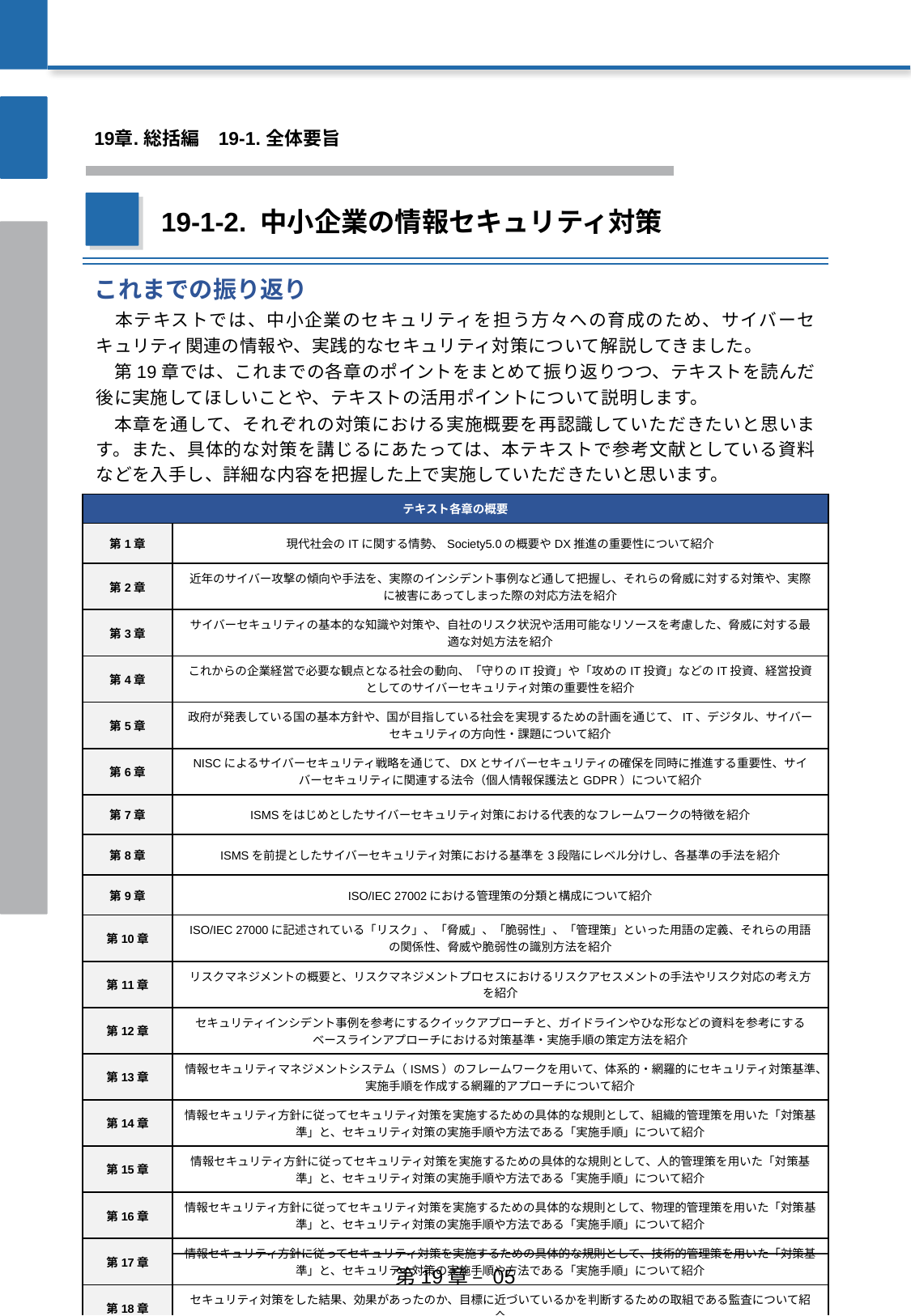

19章. 総括編
　19-1. 全体要旨
19-1-2. 中小企業の情報セキュリティ対策
これまでの振り返り
　本テキストでは、中小企業のセキュリティを担う方々への育成のため、サイバーセキュリティ関連の情報や、実践的なセキュリティ対策について解説してきました。
　第19章では、これまでの各章のポイントをまとめて振り返りつつ、テキストを読んだ後に実施してほしいことや、テキストの活用ポイントについて説明します。
　本章を通して、それぞれの対策における実施概要を再認識していただきたいと思います。また、具体的な対策を講じるにあたっては、本テキストで参考文献としている資料などを入手し、詳細な内容を把握した上で実施していただきたいと思います。
テキスト各章の概要　表
左記に変更
概要説明文変更

★リンク削除
SECURITY ACTION
サプライチェーン
CPSF

★リンク残し
ISMS
サイバー攻撃
脆弱性
フレームワーク
リスクアセスメント

★リンク新規(黄色マーカー）
Society 5.0
サイバーセキュリティ戦略
セキュリティインシデント

| テキスト各章の概要 |  |
| --- | --- |
| 第1章 | 現代社会のITに関する情勢、Society5.0の概要やDX推進の重要性について紹介 |
| 第2章 | 近年のサイバー攻撃の傾向や手法を、実際のインシデント事例など通して把握し、それらの脅威に対する対策や、実際に被害にあってしまった際の対応方法を紹介 |
| 第3章 | サイバーセキュリティの基本的な知識や対策や、自社のリスク状況や活用可能なリソースを考慮した、脅威に対する最適な対処方法を紹介 |
| 第4章 | これからの企業経営で必要な観点となる社会の動向、「守りのIT投資」や「攻めのIT投資」などのIT投資、経営投資としてのサイバーセキュリティ対策の重要性を紹介 |
| 第5章 | 政府が発表している国の基本方針や、国が目指している社会を実現するための計画を通じて、IT、デジタル、サイバーセキュリティの方向性・課題について紹介 |
| 第6章 | NISCによるサイバーセキュリティ戦略を通じて、DXとサイバーセキュリティの確保を同時に推進する重要性、サイバーセキュリティに関連する法令（個人情報保護法とGDPR）について紹介 |
| 第7章 | ISMSをはじめとしたサイバーセキュリティ対策における代表的なフレームワークの特徴を紹介 |
| 第8章 | ISMSを前提としたサイバーセキュリティ対策における基準を3段階にレベル分けし、各基準の手法を紹介 |
| 第9章 | ISO/IEC 27002における管理策の分類と構成について紹介 |
| 第10章 | ISO/IEC 27000に記述されている「リスク」、「脅威」、「脆弱性」、「管理策」といった用語の定義、それらの用語の関係性、脅威や脆弱性の識別方法を紹介 |
| 第11章 | リスクマネジメントの概要と、リスクマネジメントプロセスにおけるリスクアセスメントの手法やリスク対応の考え方を紹介 |
| 第12章 | セキュリティインシデント事例を参考にするクイックアプローチと、ガイドラインやひな形などの資料を参考にするベースラインアプローチにおける対策基準・実施手順の策定方法を紹介 |
| 第13章 | 情報セキュリティマネジメントシステム（ISMS）のフレームワークを用いて、体系的・網羅的にセキュリティ対策基準、実施手順を作成する網羅的アプローチについて紹介 |
| 第14章 | 情報セキュリティ方針に従ってセキュリティ対策を実施するための具体的な規則として、組織的管理策を用いた「対策基準」と、セキュリティ対策の実施手順や方法である「実施手順」について紹介 |
| 第15章 | 情報セキュリティ方針に従ってセキュリティ対策を実施するための具体的な規則として、人的管理策を用いた「対策基準」と、セキュリティ対策の実施手順や方法である「実施手順」について紹介 |
| 第16章 | 情報セキュリティ方針に従ってセキュリティ対策を実施するための具体的な規則として、物理的管理策を用いた「対策基準」と、セキュリティ対策の実施手順や方法である「実施手順」について紹介 |
| 第17章 | 情報セキュリティ方針に従ってセキュリティ対策を実施するための具体的な規則として、技術的管理策を用いた「対策基準」と、セキュリティ対策の実施手順や方法である「実施手順」について紹介 |
| 第18章 | セキュリティ対策をした結果、効果があったのか、目標に近づいているかを判断するための取組である監査について紹介 |
第19章 – 05